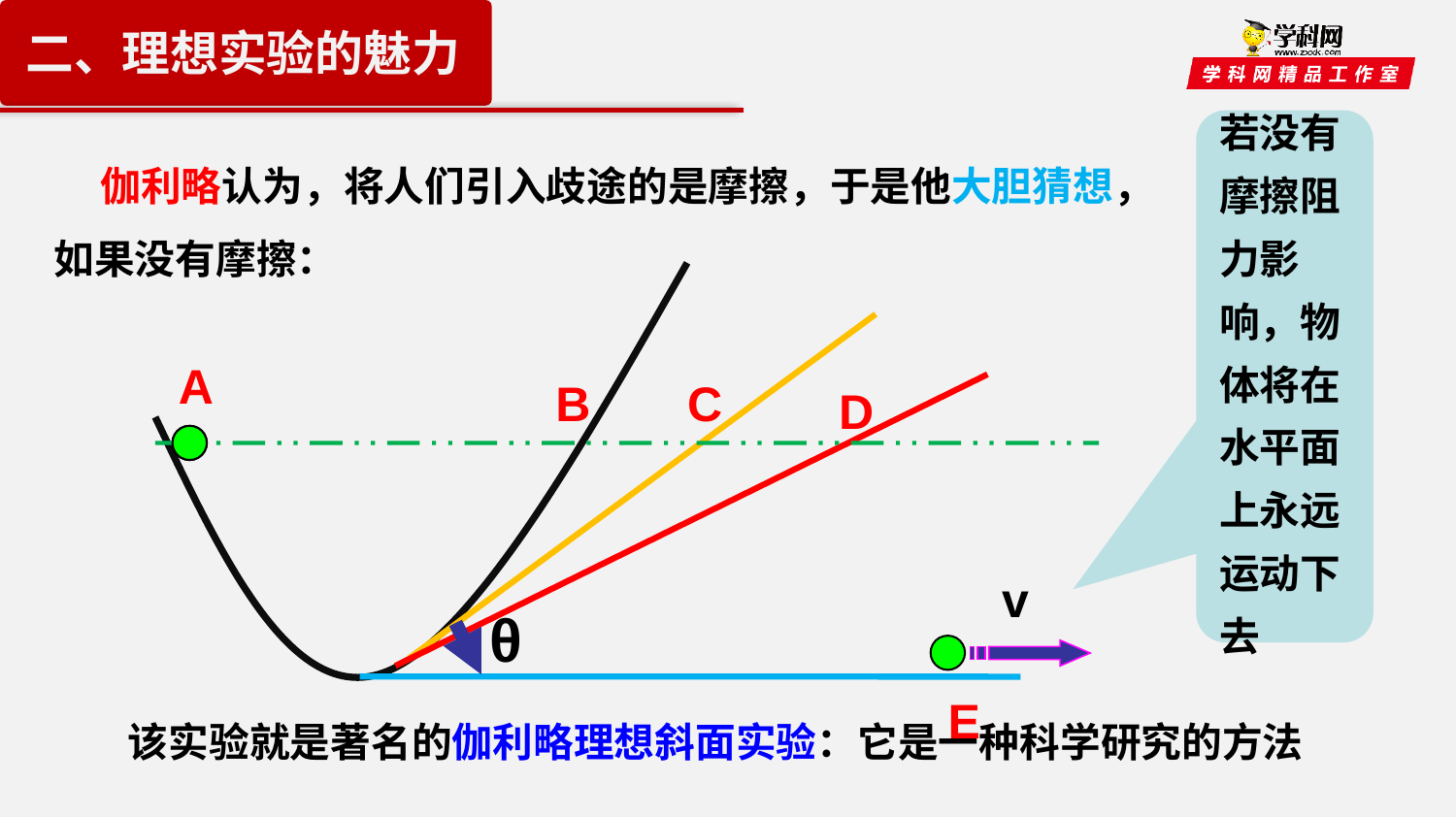

二、理想实验的魅力
若没有摩擦阻力影响，物体将在水平面上永远运动下去
    伽利略认为，将人们引入歧途的是摩擦，于是他大胆猜想，如果没有摩擦：

A
C
B
D

v
θ

E
该实验就是著名的伽利略理想斜面实验：它是一种科学研究的方法